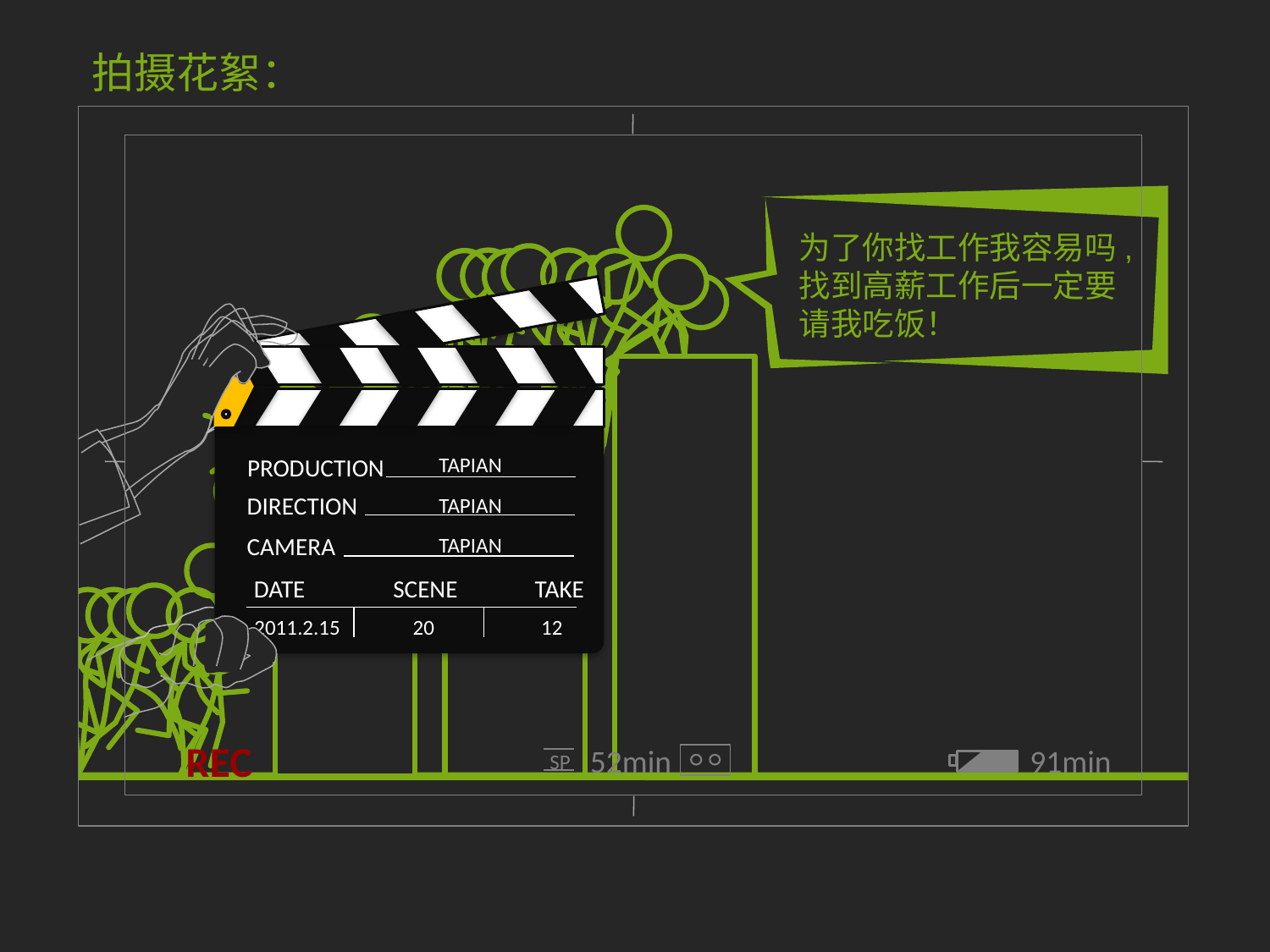

拍摄花絮：

52min
SP

91min

为了你找工作我容易吗,
找到高薪工作后一定要
请我吃饭！

PRODUCTION
DIRECTION
CAMERA
DATE                SCENE              TAKE
TAPIAN
TAPIAN
TAPIAN
2011.2.15               20                      12

REC